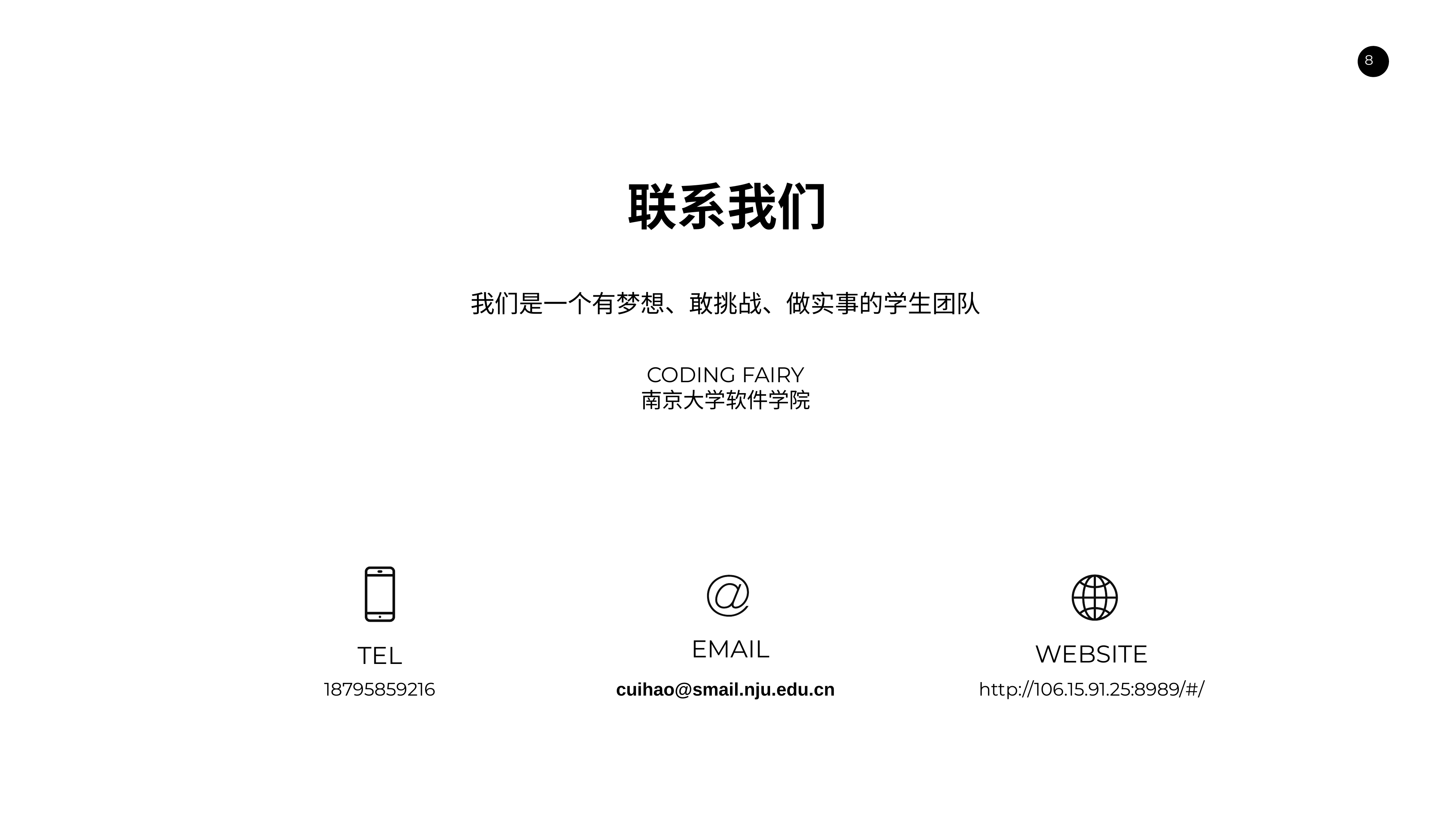

联系我们
我们是一个有梦想、敢挑战、做实事的学生团队

CODING FAIRY
南京大学软件学院

EMAIL
WEBSITE
TEL
18795859216
cuihao@smail.nju.edu.cn
http://106.15.91.25:8989/#/